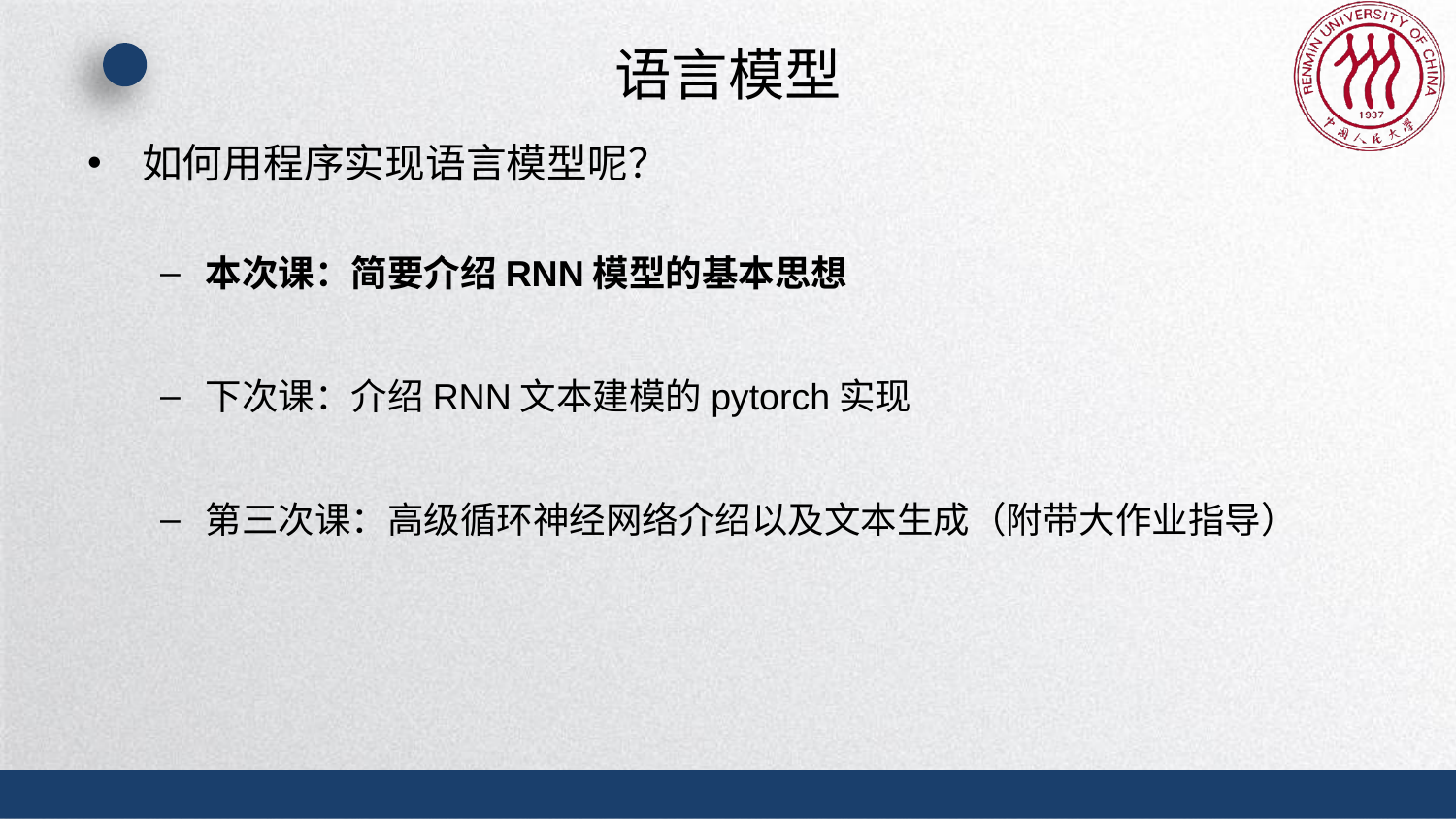

# 语言模型
如何用程序实现语言模型呢？

本次课：简要介绍RNN模型的基本思想

下次课：介绍RNN文本建模的pytorch实现

第三次课：高级循环神经网络介绍以及文本生成（附带大作业指导）